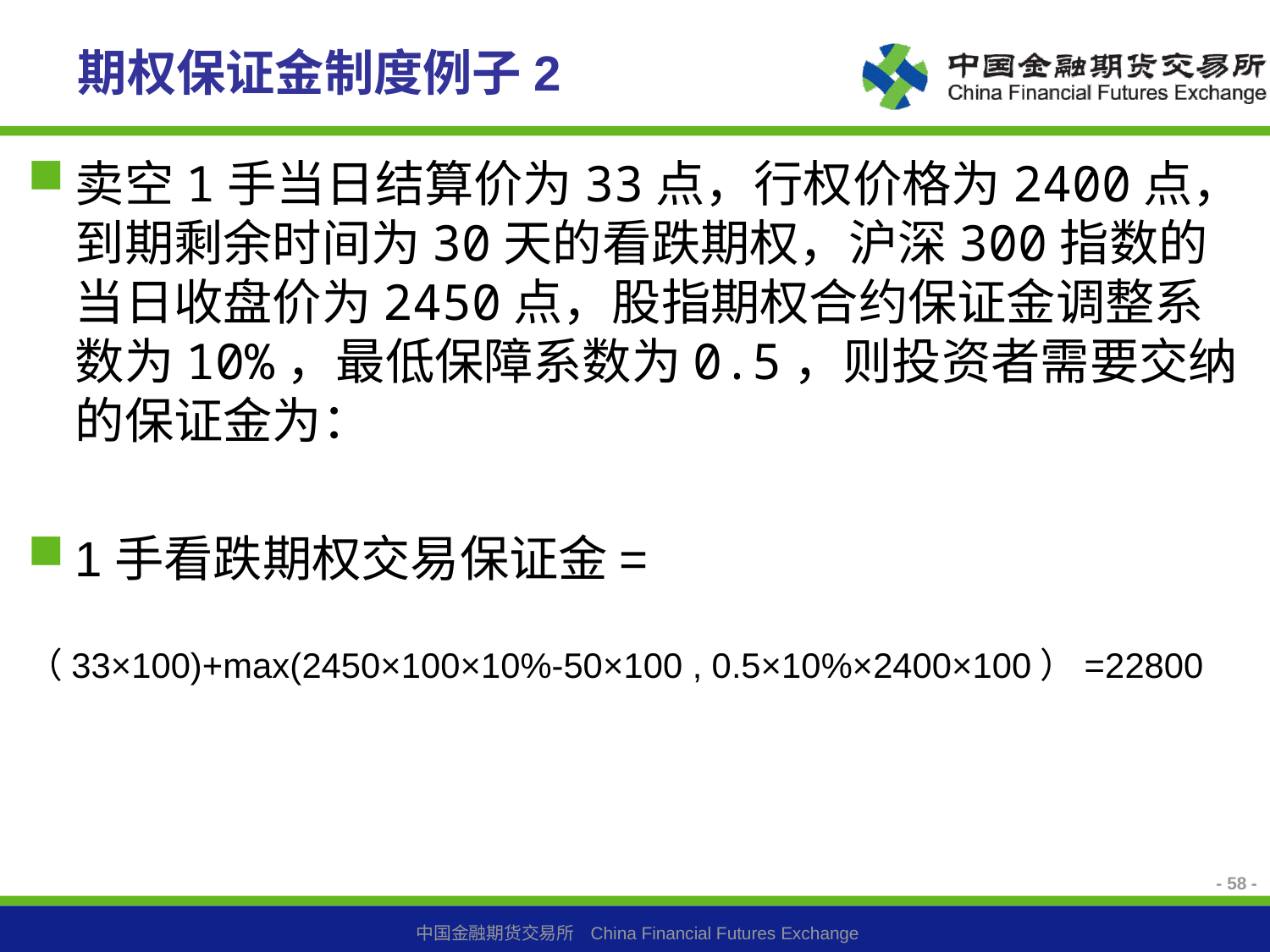

# 期权保证金制度例子2
卖空1手当日结算价为33点，行权价格为2400点，到期剩余时间为30天的看跌期权，沪深300指数的当日收盘价为2450点，股指期权合约保证金调整系数为10%，最低保障系数为0.5，则投资者需要交纳的保证金为：

1手看跌期权交易保证金=

（33×100)+max(2450×100×10%-50×100 , 0.5×10%×2400×100）=22800
- 58 -